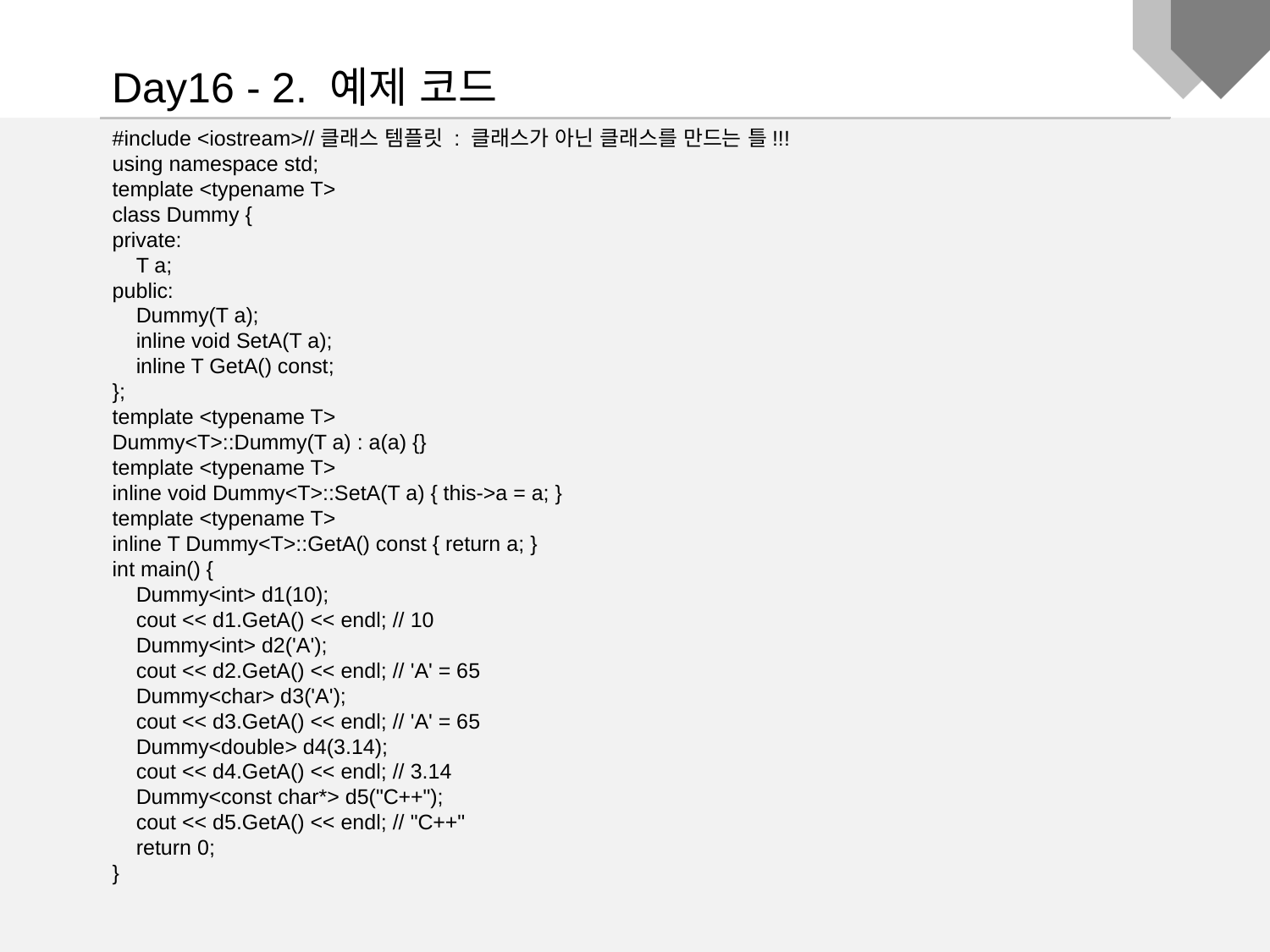

Day16 - 2. 예제 코드
#include <iostream>//클래스 템플릿 : 클래스가 아닌 클래스를 만드는 틀!!!
using namespace std;
template <typename T>
class Dummy {
private:
    T a;
public:
    Dummy(T a);
    inline void SetA(T a);
    inline T GetA() const;
};
template <typename T>
Dummy<T>::Dummy(T a) : a(a) {}
template <typename T>
inline void Dummy<T>::SetA(T a) { this->a = a; }
template <typename T>
inline T Dummy<T>::GetA() const { return a; }
int main() {
    Dummy<int> d1(10);
    cout << d1.GetA() << endl; // 10
    Dummy<int> d2('A');
    cout << d2.GetA() << endl; // 'A' = 65
    Dummy<char> d3('A');
    cout << d3.GetA() << endl; // 'A' = 65
    Dummy<double> d4(3.14);
    cout << d4.GetA() << endl; // 3.14
    Dummy<const char*> d5("C++");
    cout << d5.GetA() << endl; // "C++"
    return 0;
}